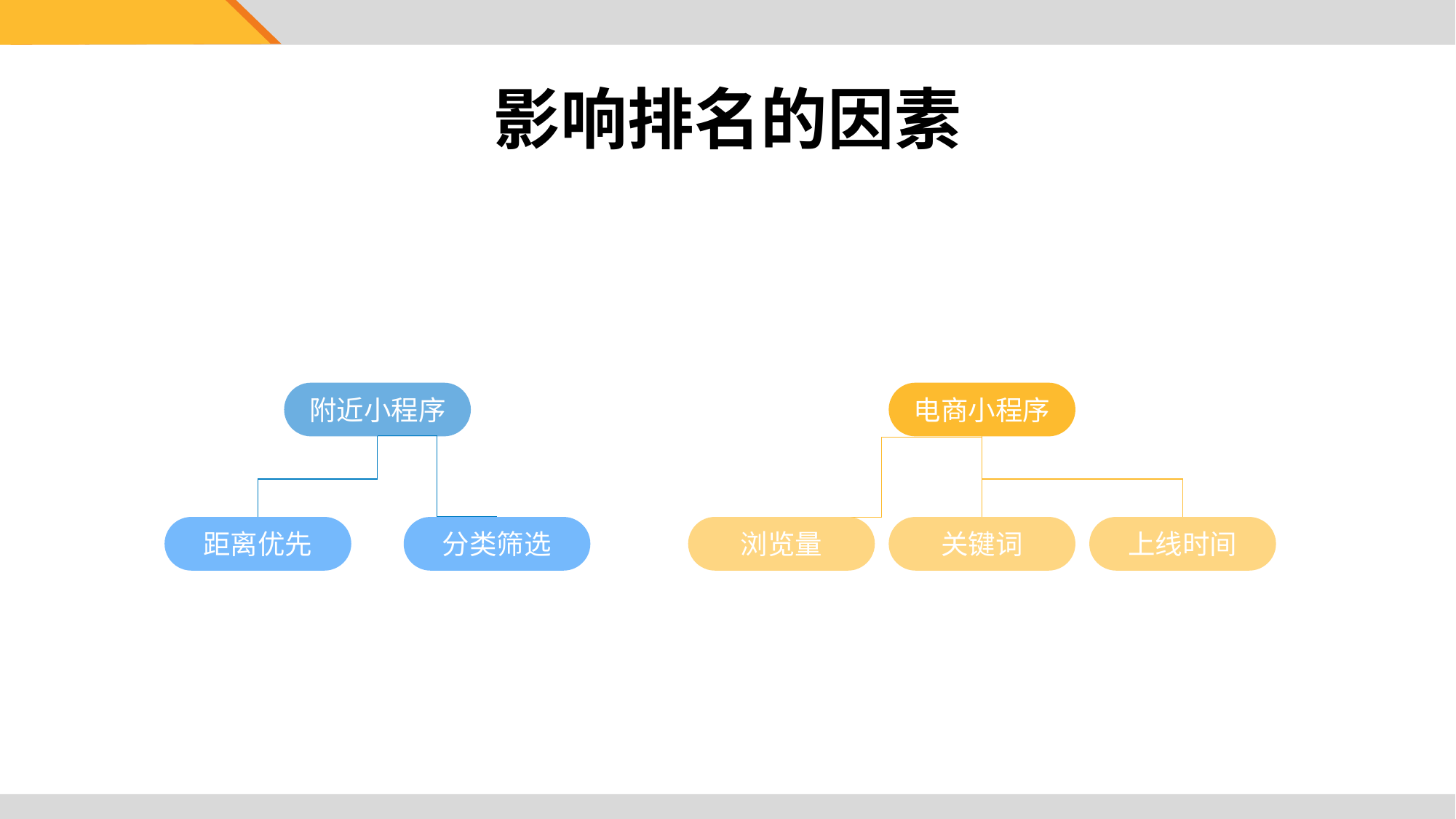

影响排名的因素

附近小程序
电商小程序

距离优先
分类筛选
浏览量
关键词
上线时间